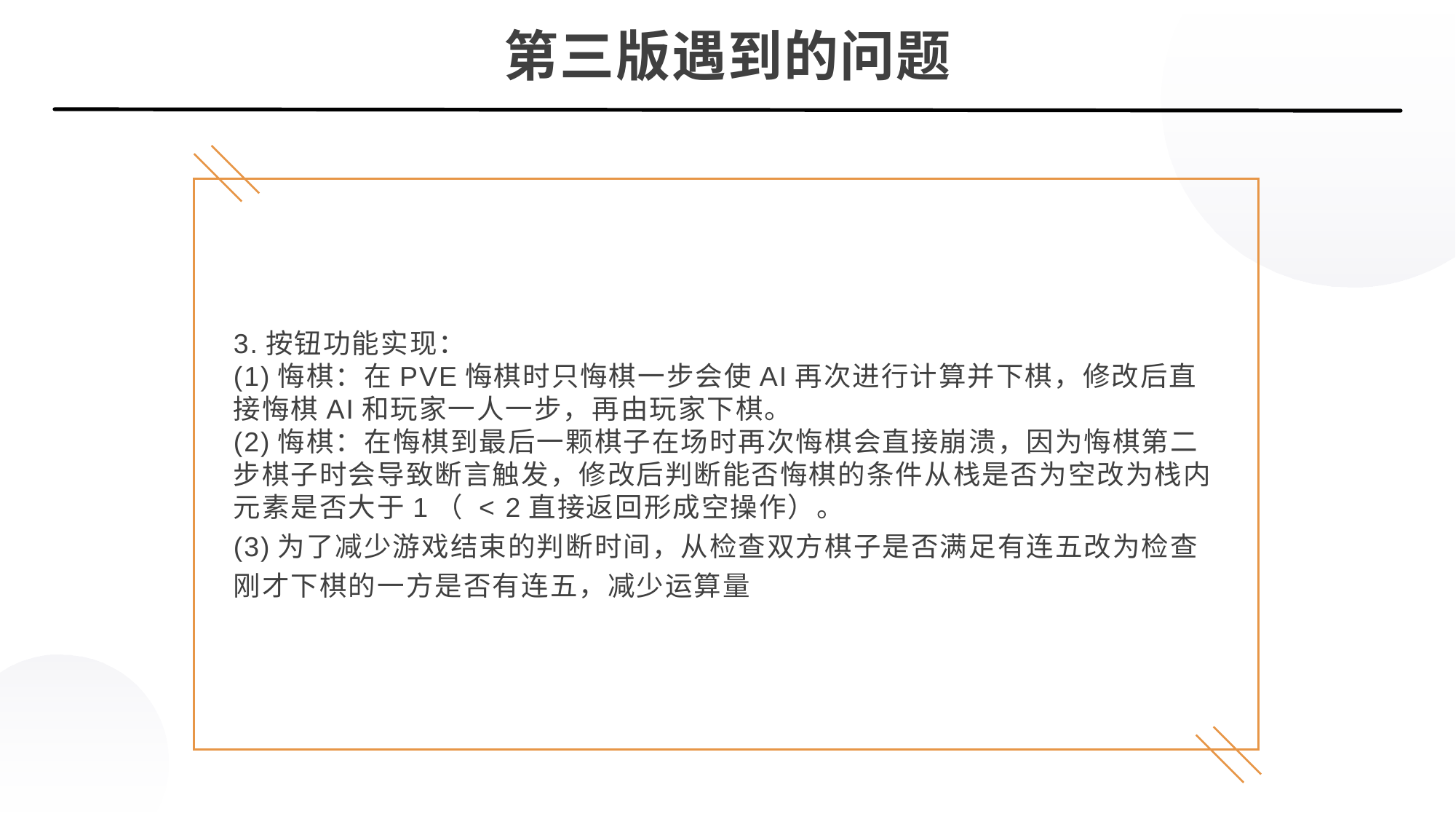

第三版遇到的问题

3.按钮功能实现：
(1)悔棋：在PVE悔棋时只悔棋一步会使AI再次进行计算并下棋，修改后直接悔棋AI和玩家一人一步，再由玩家下棋。
(2)悔棋：在悔棋到最后一颗棋子在场时再次悔棋会直接崩溃，因为悔棋第二步棋子时会导致断言触发，修改后判断能否悔棋的条件从栈是否为空改为栈内元素是否大于1（ < 2直接返回形成空操作）。
(3)为了减少游戏结束的判断时间，从检查双方棋子是否满足有连五改为检查刚才下棋的一方是否有连五，减少运算量